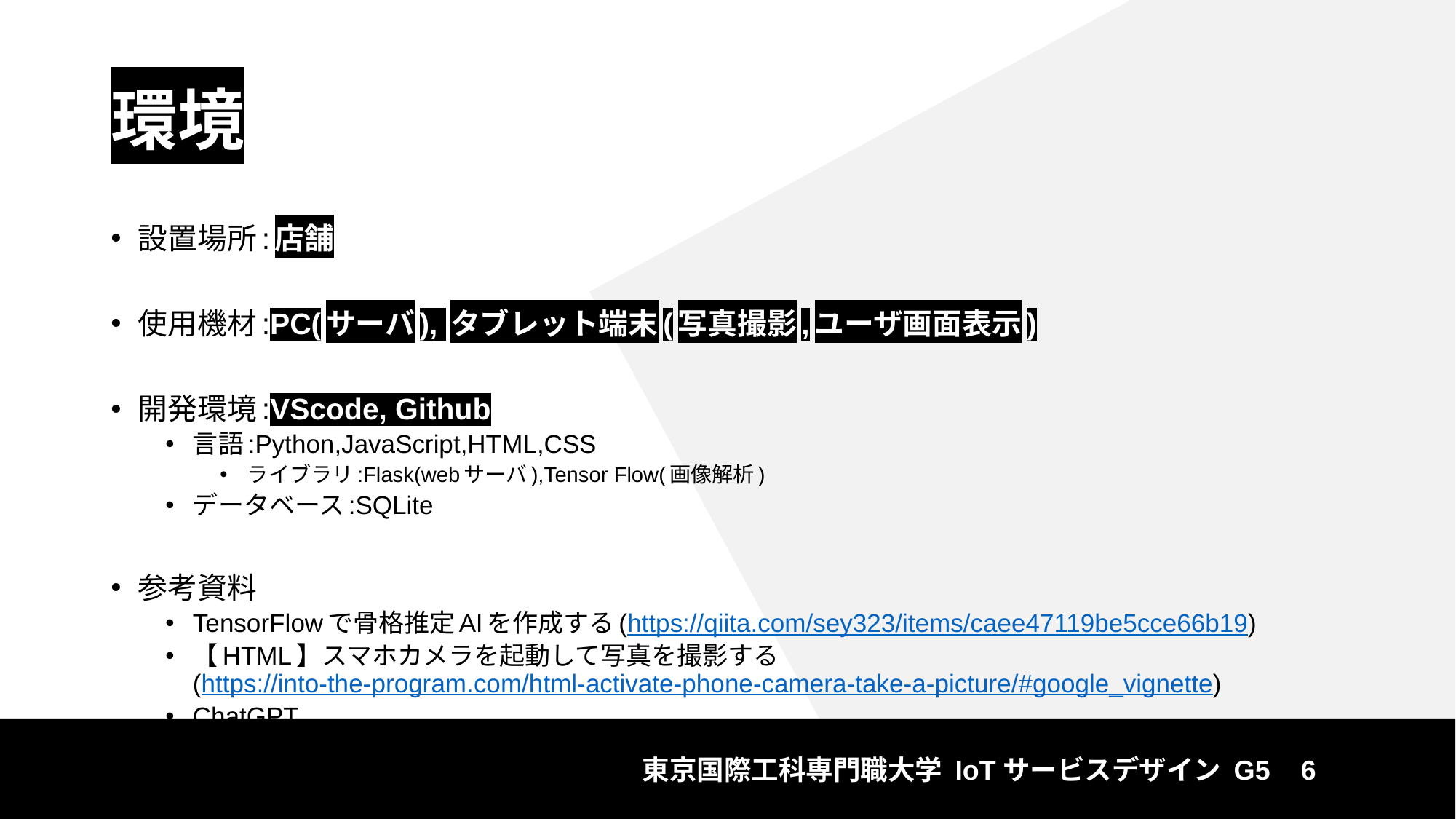

# 環境
設置場所:店舗

使用機材:PC(サーバ), タブレット端末(写真撮影,ユーザ画面表示)

開発環境:VScode, Github
言語:Python,JavaScript,HTML,CSS
ライブラリ:Flask(webサーバ),Tensor Flow(画像解析)
データベース:SQLite

参考資料
TensorFlowで骨格推定AIを作成する(https://qiita.com/sey323/items/caee47119be5cce66b19)
【HTML】スマホカメラを起動して写真を撮影する
(https://into-the-program.com/html-activate-phone-camera-take-a-picture/#google_vignette)
ChatGPT